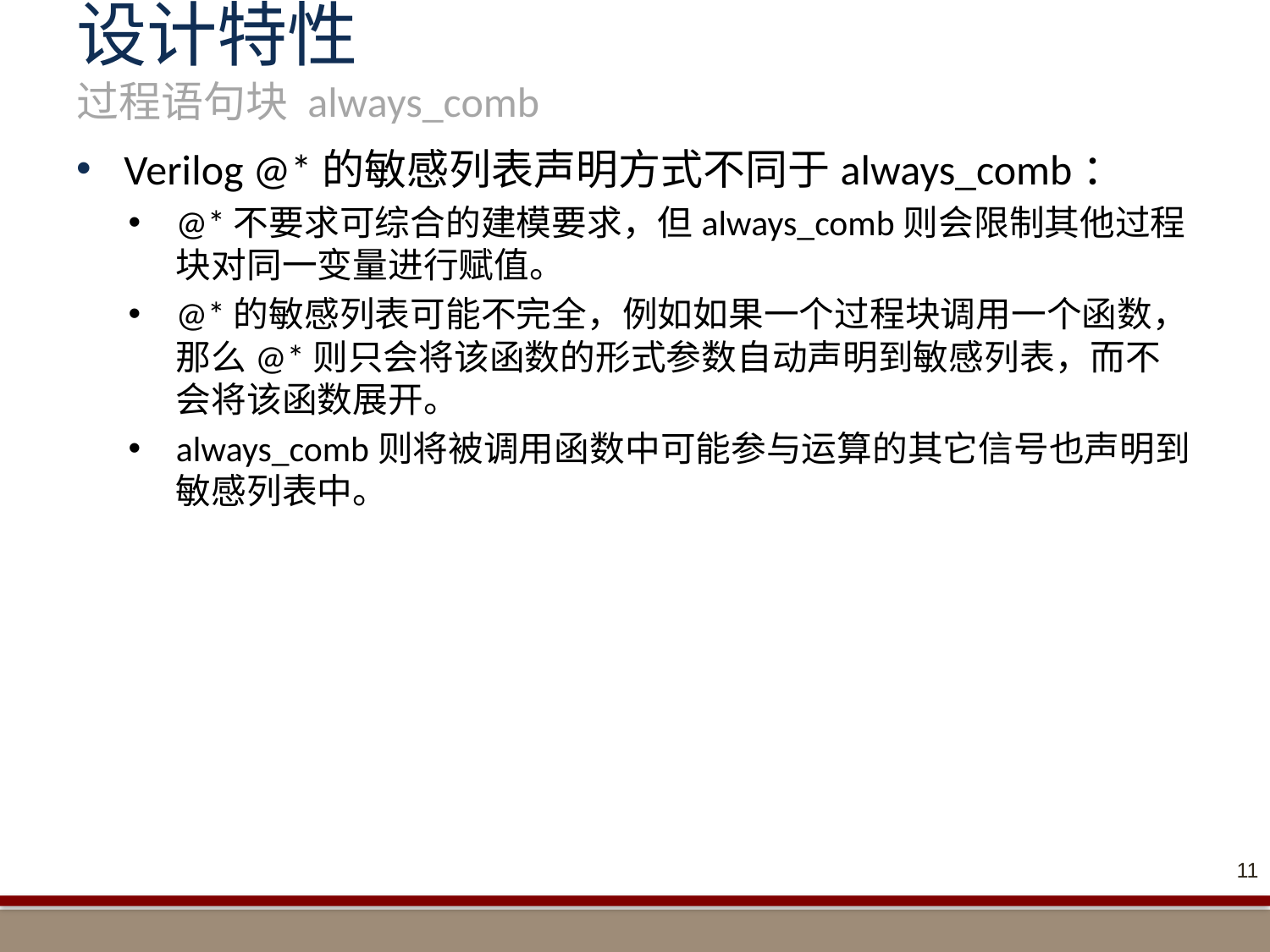

# 设计特性 过程语句块 always_comb
Verilog @*的敏感列表声明方式不同于always_comb：
@*不要求可综合的建模要求，但always_comb则会限制其他过程块对同一变量进行赋值。
@*的敏感列表可能不完全，例如如果一个过程块调用一个函数，那么@*则只会将该函数的形式参数自动声明到敏感列表，而不会将该函数展开。
always_comb则将被调用函数中可能参与运算的其它信号也声明到敏感列表中。
11